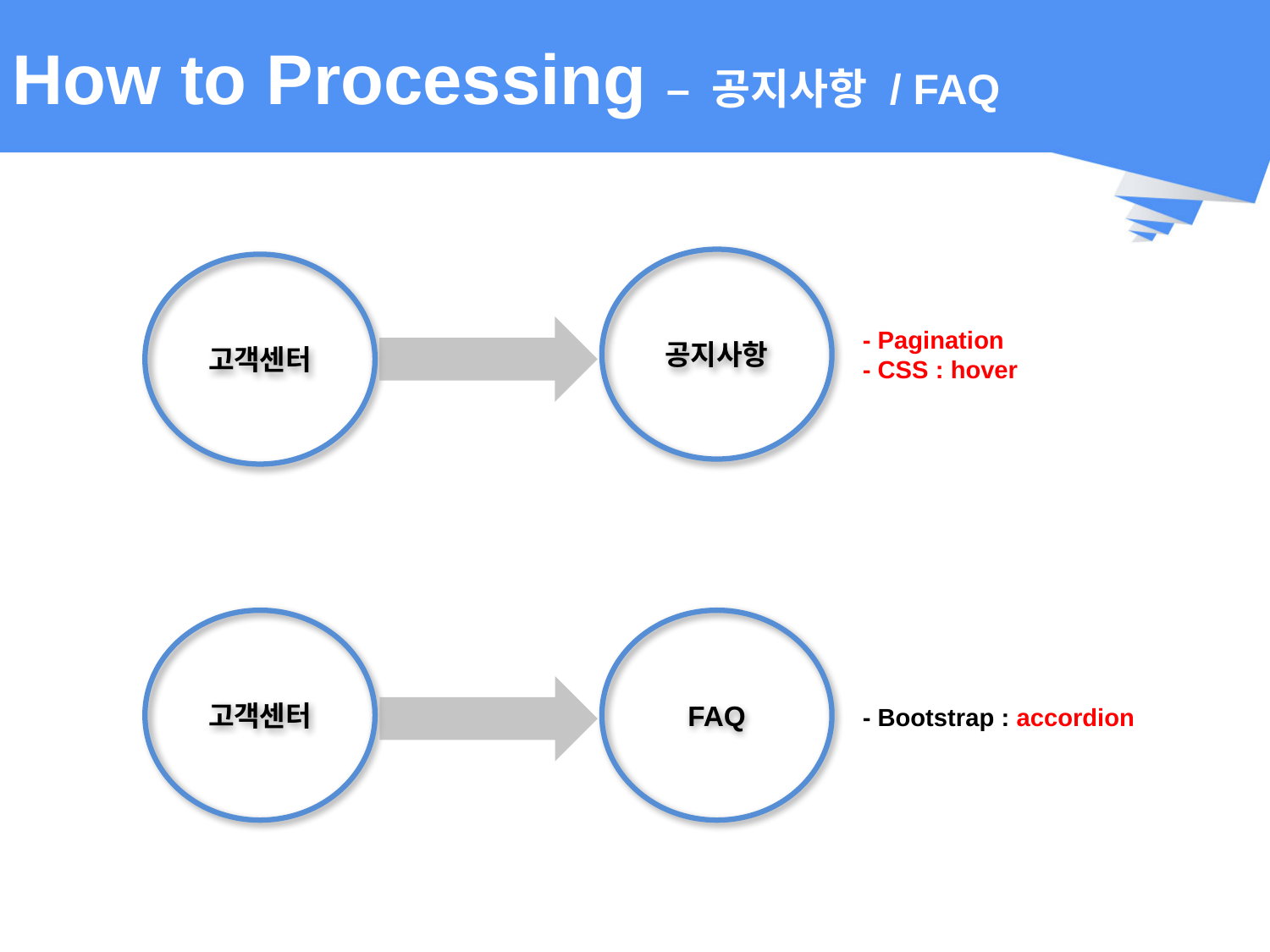

# How to Processing – 공지사항 / FAQ
공지사항
고객센터

- Pagination
- CSS : hover
고객센터
FAQ

- Bootstrap : accordion